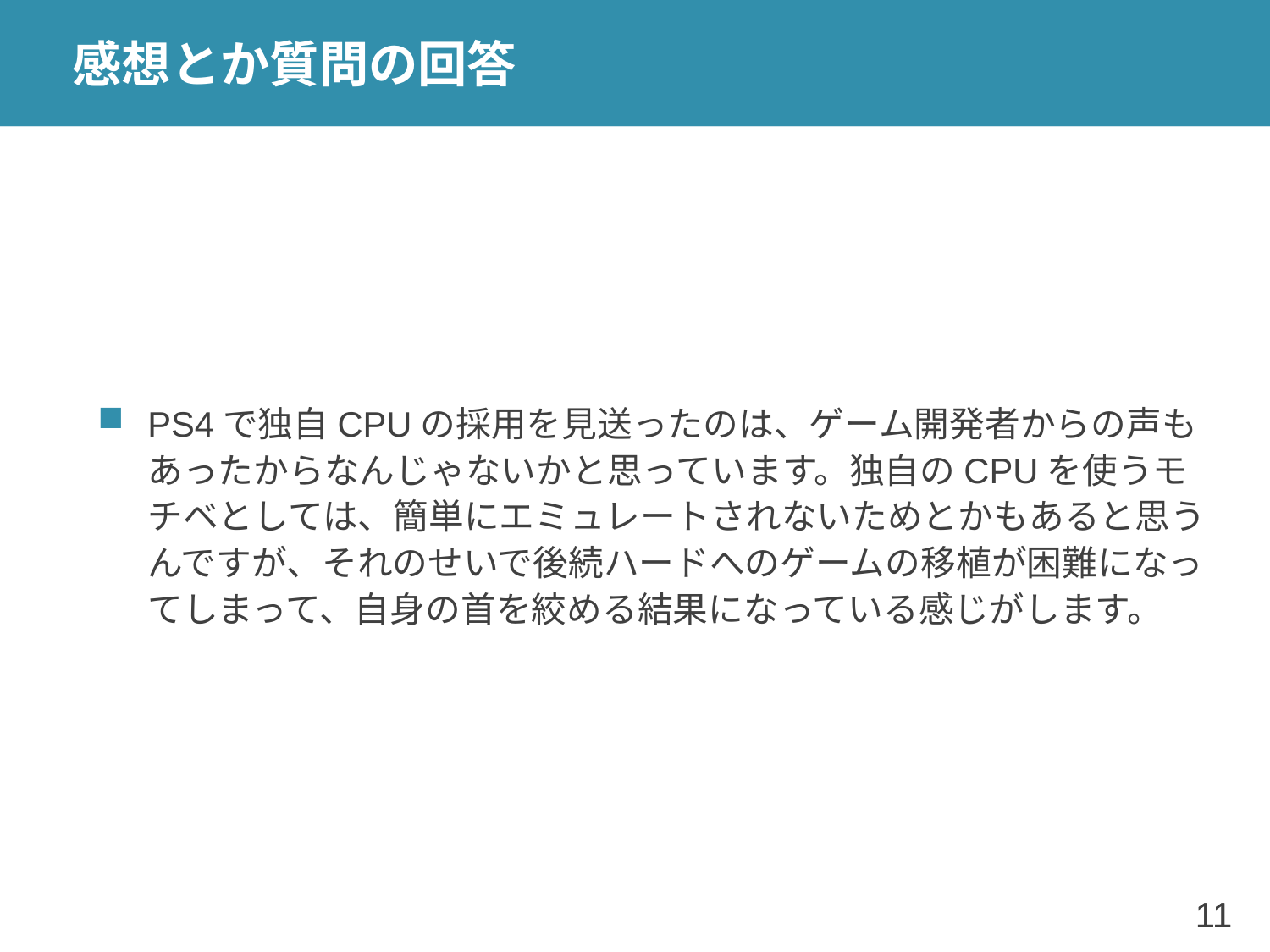

# 感想とか質問の回答
PS4で独自CPUの採用を見送ったのは、ゲーム開発者からの声もあったからなんじゃないかと思っています。独自のCPUを使うモチベとしては、簡単にエミュレートされないためとかもあると思うんですが、それのせいで後続ハードへのゲームの移植が困難になってしまって、自身の首を絞める結果になっている感じがします。